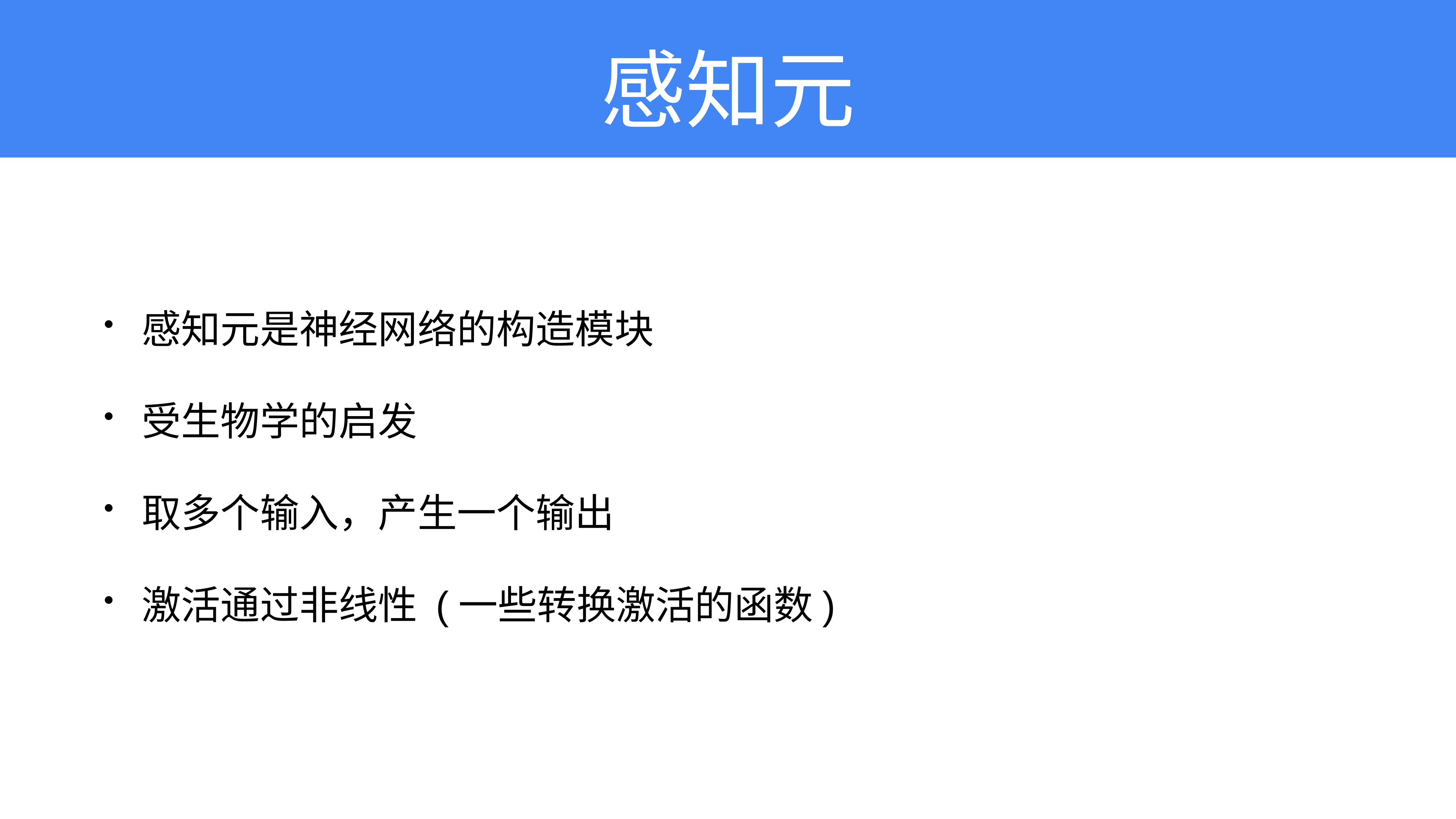

# 感知元
感知元是神经网络的构造模块
受生物学的启发
取多个输入，产生一个输出
激活通过非线性 (一些转换激活的函数)